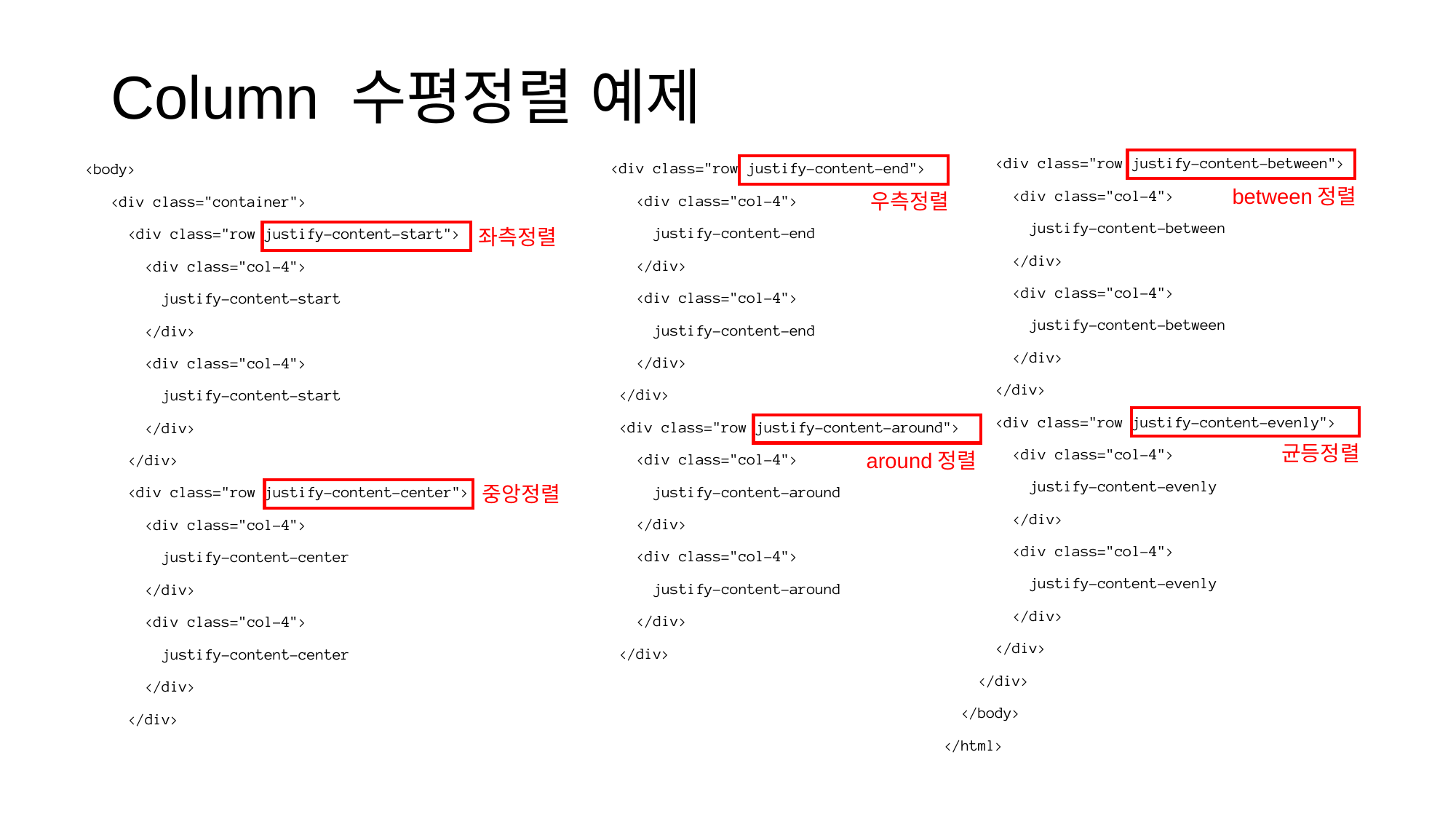

# Column 수평정렬 예제
      <div class="row justify-content-between">
        <div class="col-4">
          justify-content-between
        </div>
        <div class="col-4">
          justify-content-between
        </div>
      </div>
      <div class="row justify-content-evenly">
        <div class="col-4">
          justify-content-evenly
        </div>
        <div class="col-4">
          justify-content-evenly
        </div>
      </div>
    </div>
  </body>
</html>

     <div class="row justify-content-end">
        <div class="col-4">
          justify-content-end
        </div>
        <div class="col-4">
          justify-content-end
        </div>
      </div>
      <div class="row justify-content-around">
        <div class="col-4">
          justify-content-around
        </div>
        <div class="col-4">
          justify-content-around
        </div>
      </div>

 <body>
    <div class="container">
      <div class="row justify-content-start">
        <div class="col-4">
          justify-content-start
        </div>
        <div class="col-4">
          justify-content-start
        </div>
      </div>
      <div class="row justify-content-center">
        <div class="col-4">
          justify-content-center
        </div>
        <div class="col-4">
          justify-content-center
        </div>
      </div>

between정렬
우측정렬

좌측정렬

균등정렬
around정렬
중앙정렬